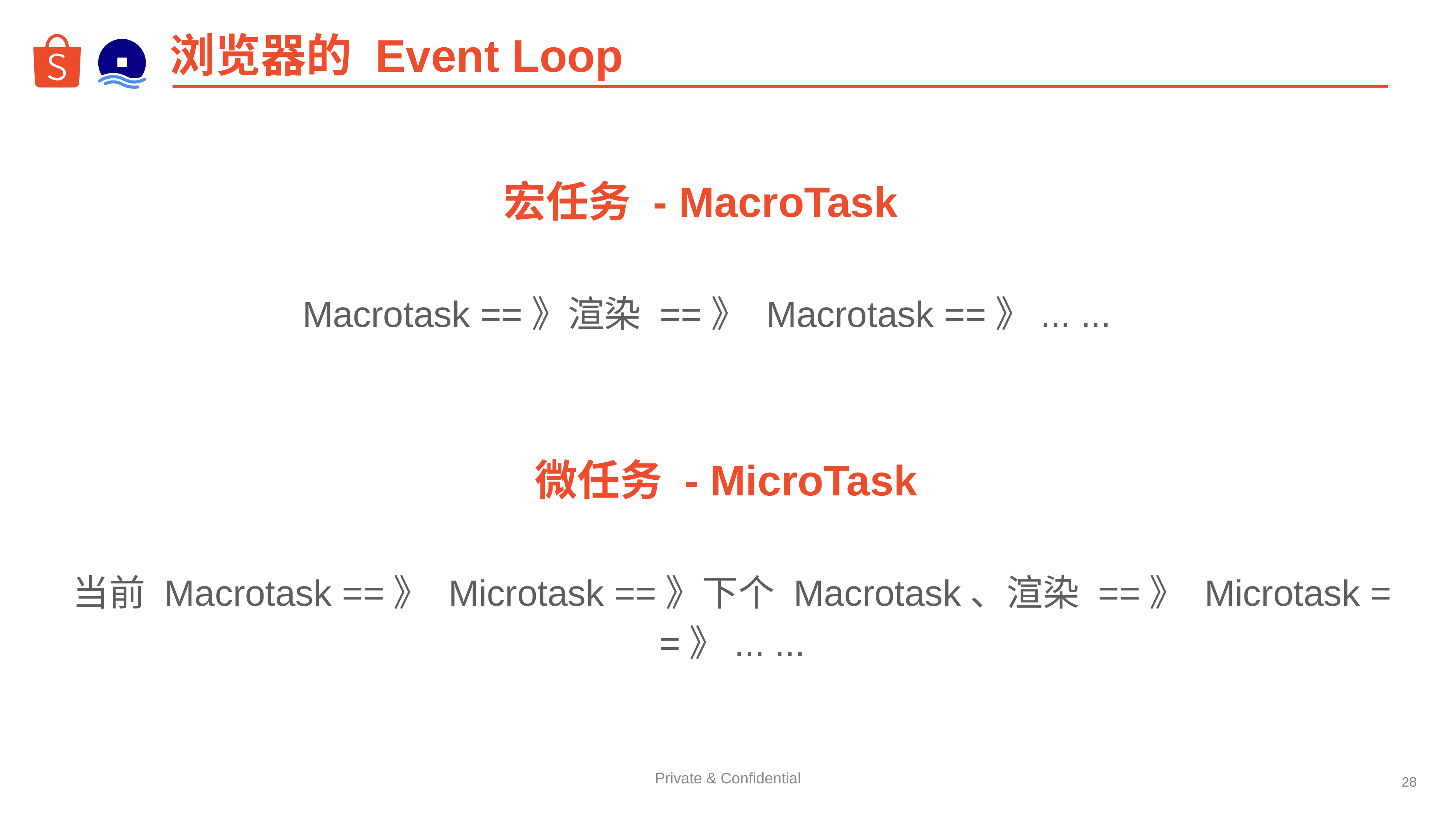

# 浏览器的 Event Loop
宏任务 - MacroTask

Macrotask ==》渲染 ==》 Macrotask ==》... ...
微任务 - MicroTask

当前 Macrotask ==》 Microtask ==》下个 Macrotask、渲染 ==》 Microtask ==》... ...